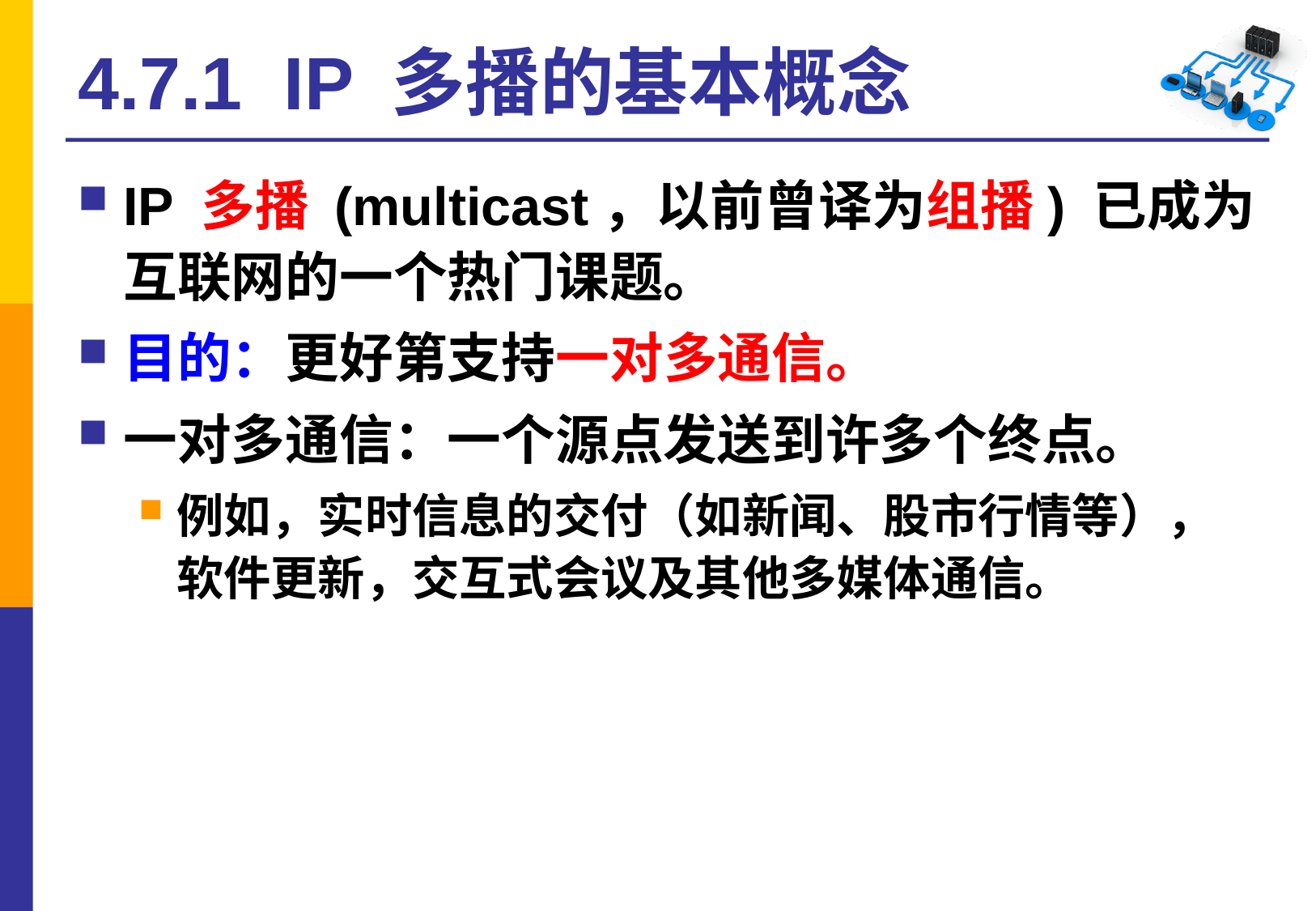

# 4.7.1  IP 多播的基本概念
IP 多播 (multicast，以前曾译为组播) 已成为互联网的一个热门课题。
目的：更好第支持一对多通信。
一对多通信：一个源点发送到许多个终点。
例如，实时信息的交付（如新闻、股市行情等），软件更新，交互式会议及其他多媒体通信。